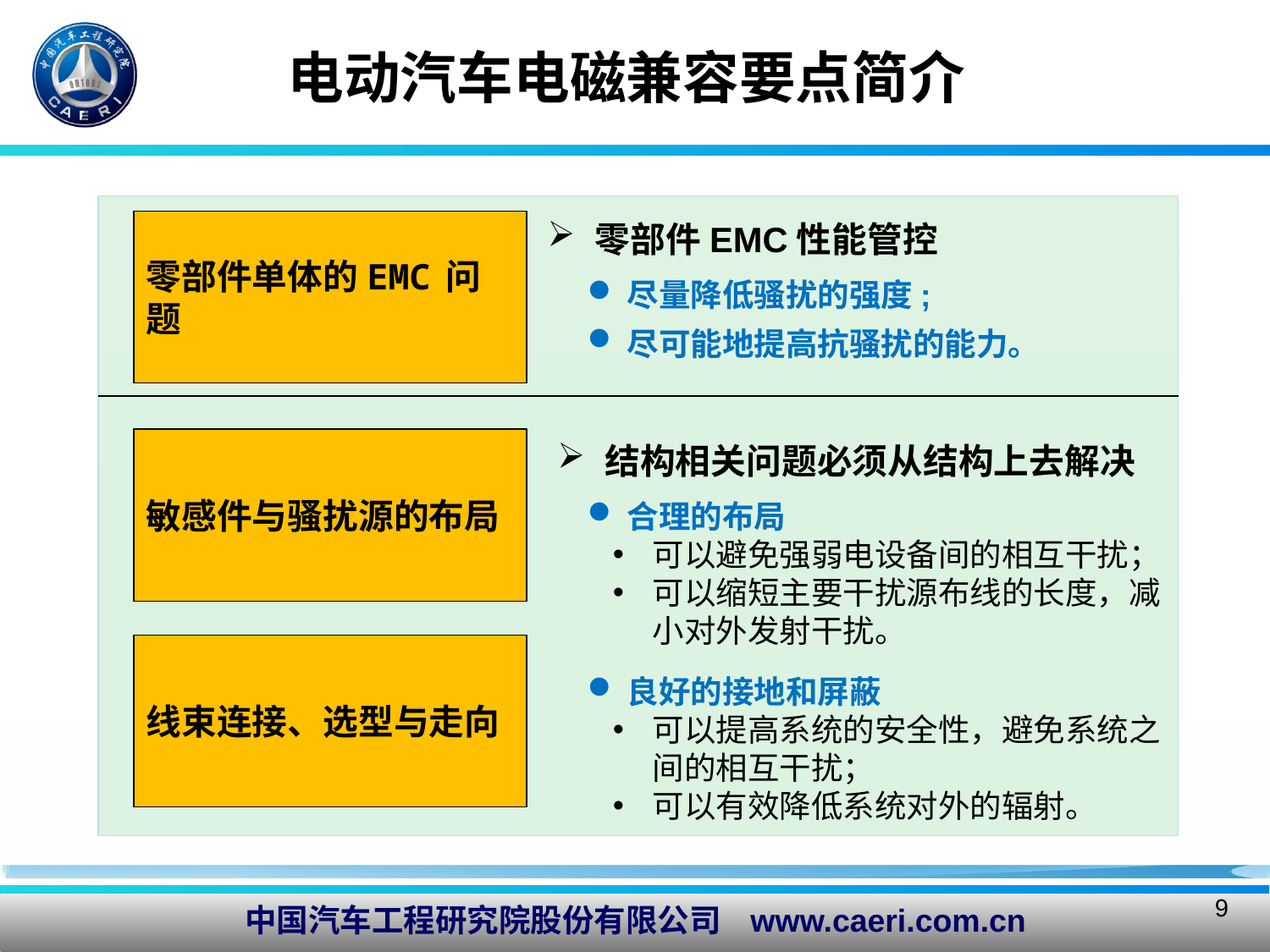

# 电动汽车电磁兼容要点简介

零部件单体的 EMC 问题
零部件EMC性能管控
尽量降低骚扰的强度;
尽可能地提高抗骚扰的能力。
敏感件与骚扰源的布局
结构相关问题必须从结构上去解决
合理的布局
可以避免强弱电设备间的相互干扰；
可以缩短主要干扰源布线的长度，减小对外发射干扰。

良好的接地和屏蔽
可以提高系统的安全性，避免系统之间的相互干扰；
可以有效降低系统对外的辐射。
线束连接、选型与走向
9